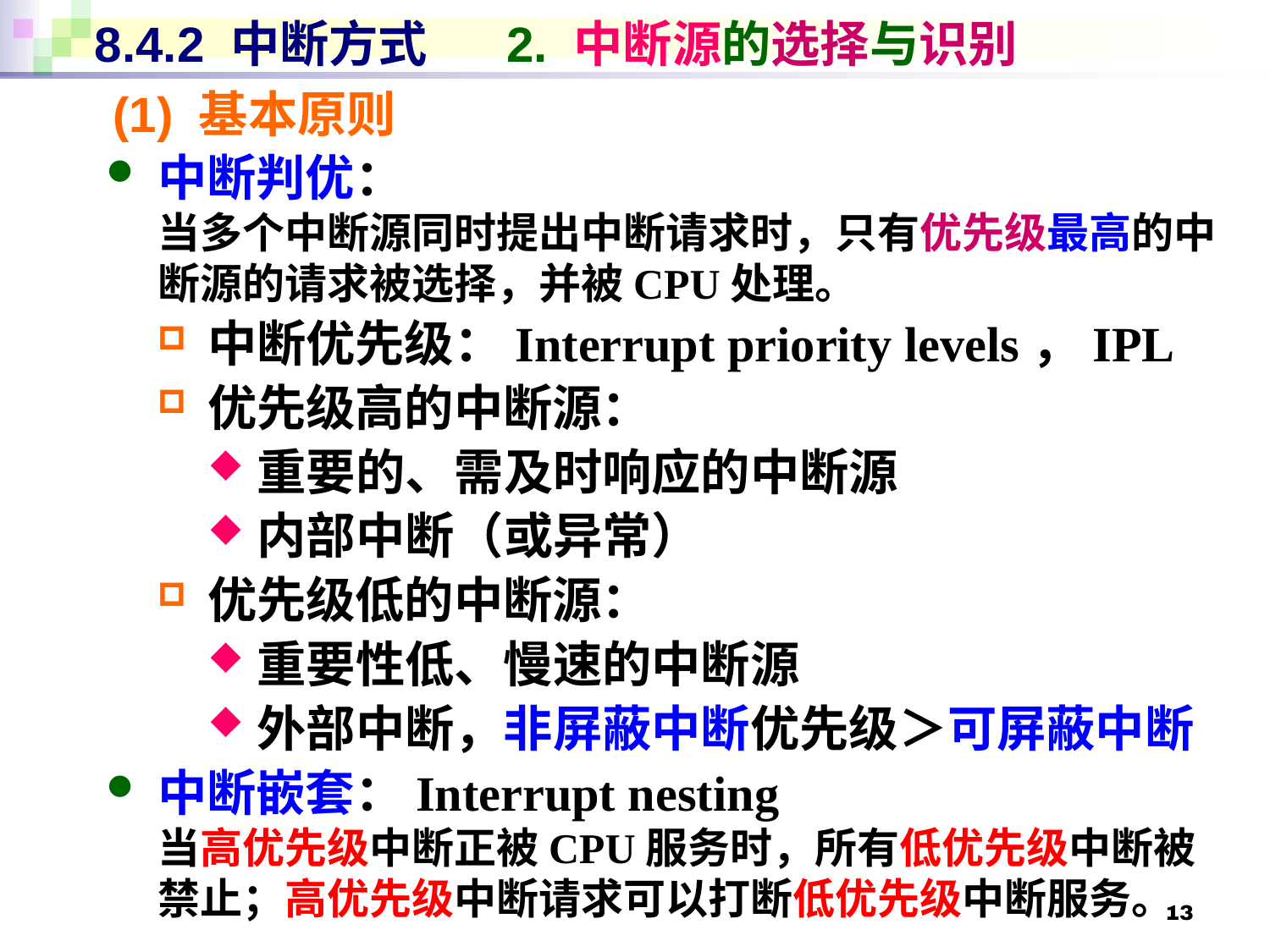

# 8.4.2 中断方式      2. 中断源的选择与识别
    (1) 基本原则
中断判优：
当多个中断源同时提出中断请求时，只有优先级最高的中断源的请求被选择，并被CPU处理。
中断优先级：Interrupt priority levels，IPL
优先级高的中断源：
重要的、需及时响应的中断源
内部中断（或异常）
优先级低的中断源：
重要性低、慢速的中断源
外部中断，非屏蔽中断优先级＞可屏蔽中断
中断嵌套：Interrupt nesting
当高优先级中断正被CPU服务时，所有低优先级中断被禁止；高优先级中断请求可以打断低优先级中断服务。
13